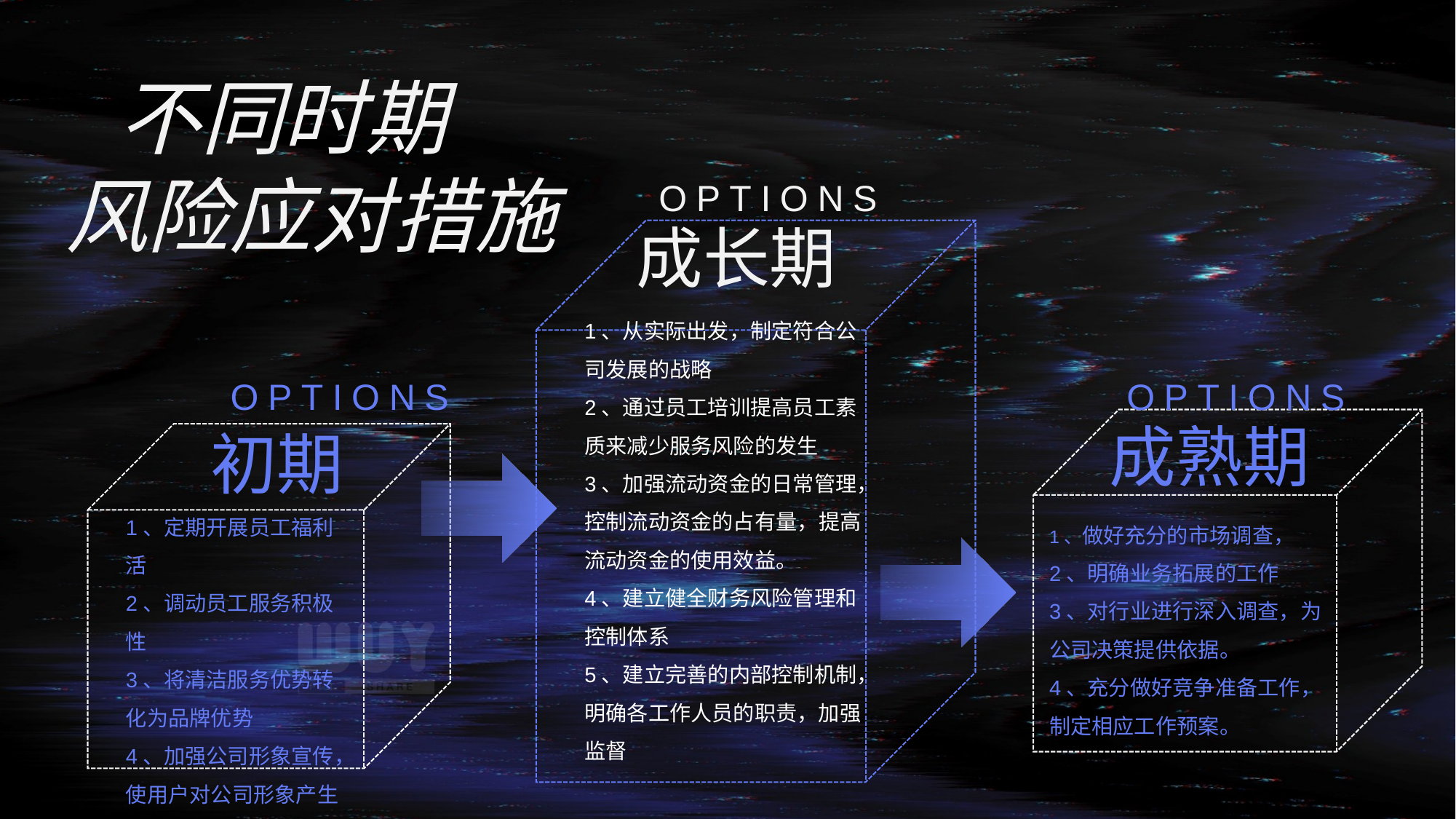

不同时期
  风险应对措施
OPTIONS
成长期

1、从实际出发，制定符合公司发展的战略
2、通过员工培训提高员工素质来减少服务风险的发生
3、加强流动资金的日常管理，控制流动资金的占有量，提高流动资金的使用效益。
4、建立健全财务风险管理和控制体系
5、建立完善的内部控制机制，明确各工作人员的职责，加强监督
OPTIONS
OPTIONS

成熟期
初期

1、定期开展员工福利活
2、调动员工服务积极性
3、将清洁服务优势转化为品牌优势
4、加强公司形象宣传，使用户对公司形象产生一定的认知度
1、做好充分的市场调查，
2、明确业务拓展的工作
3、对行业进行深入调查，为公司决策提供依据。
4、充分做好竞争准备工作，制定相应工作预案。